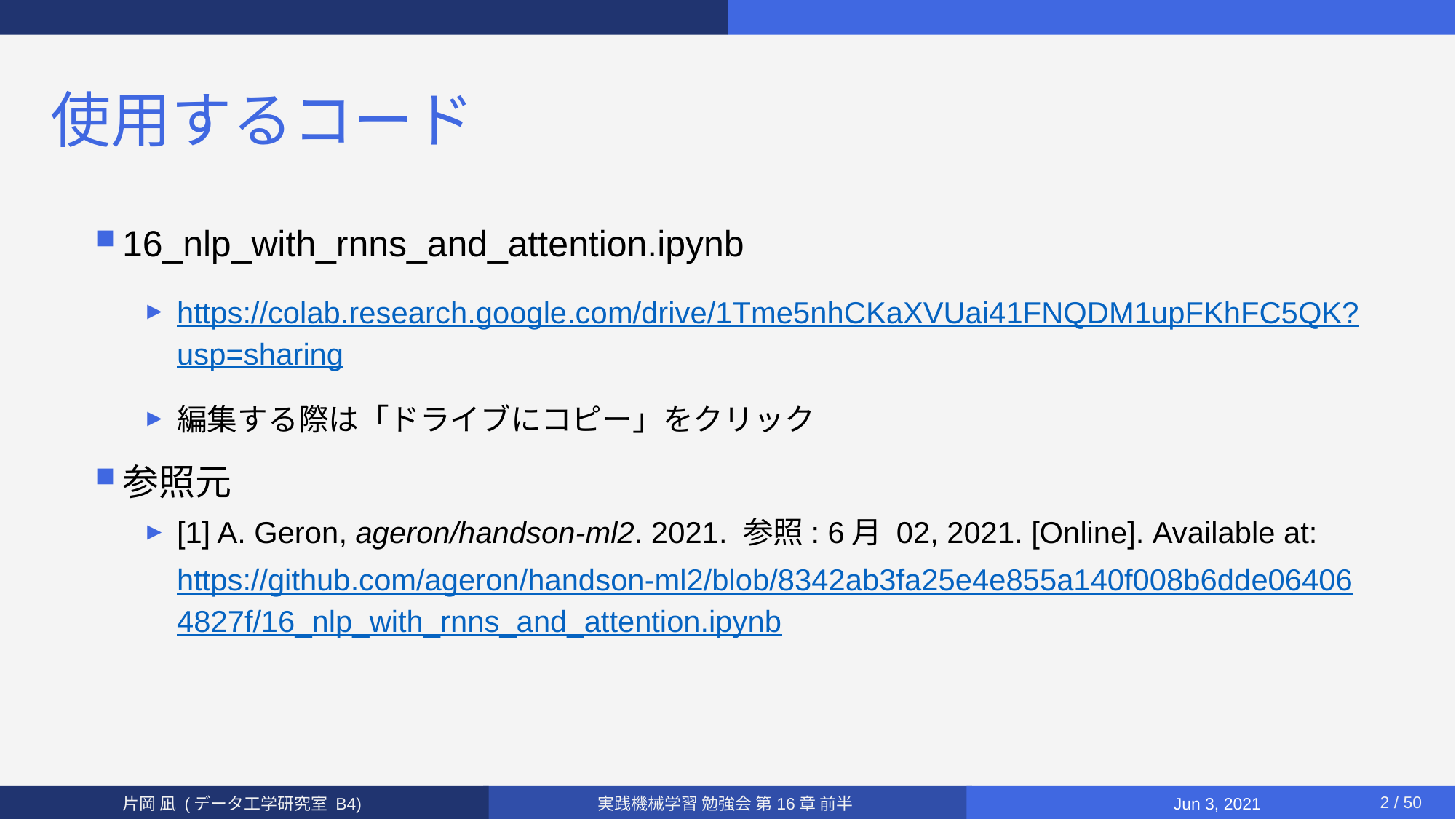

# 使用するコード
16_nlp_with_rnns_and_attention.ipynb
https://colab.research.google.com/drive/1Tme5nhCKaXVUai41FNQDM1upFKhFC5QK?usp=sharing
編集する際は「ドライブにコピー」をクリック
参照元
[1] A. Geron, ageron/handson-ml2. 2021. 参照: 6月 02, 2021. [Online]. Available at: https://github.com/ageron/handson-ml2/blob/8342ab3fa25e4e855a140f008b6dde064064827f/16_nlp_with_rnns_and_attention.ipynb